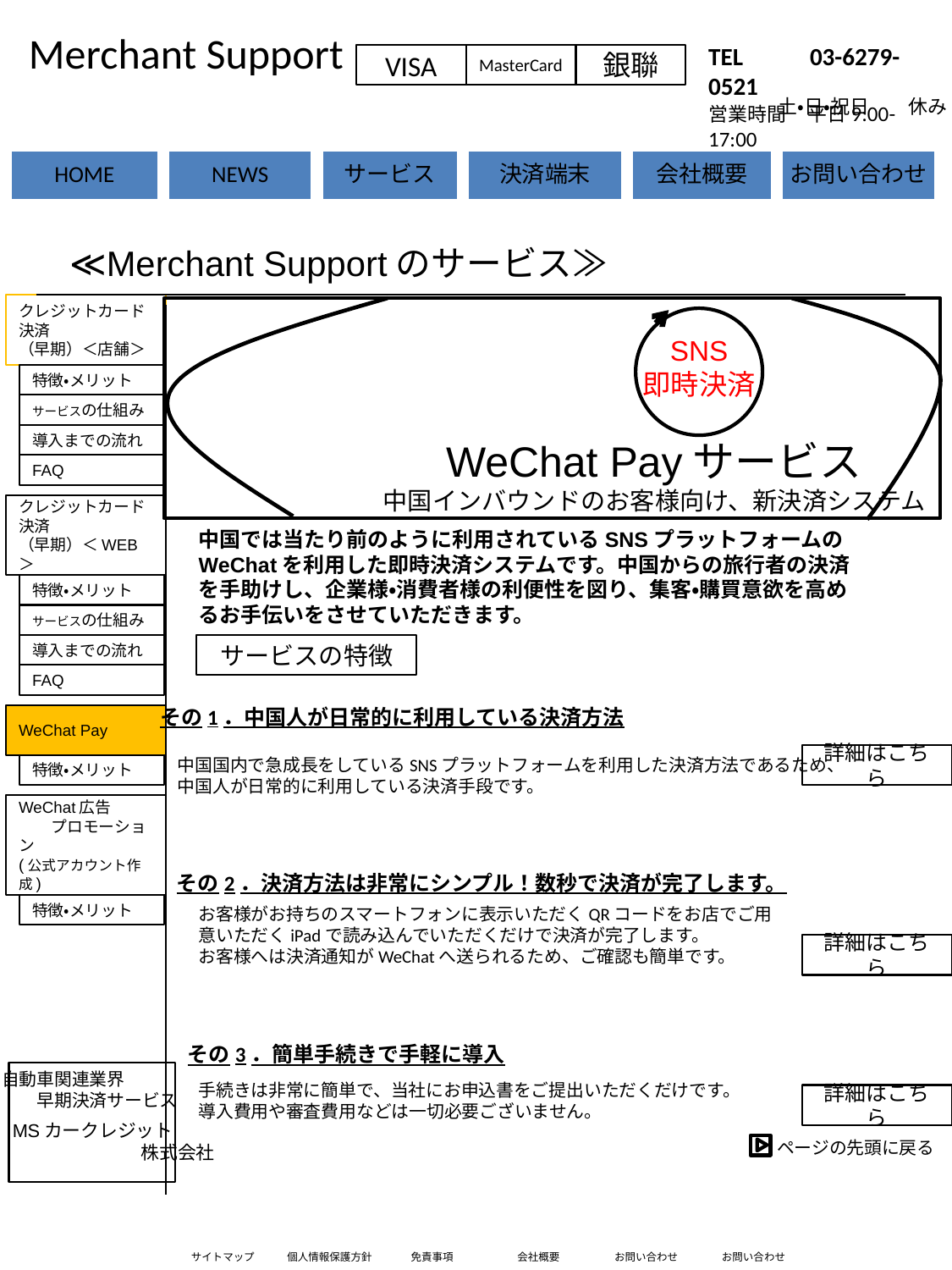

Merchant Support

TEL 　　03-6279-0521
営業時間　平日9:00-17:00

VISA
MasterCard
銀聯
土・日・祝日　　休み
HOME
NEWS
サービス
決済端末
会社概要
お問い合わせ
≪Merchant Supportのサービス≫
クレジットカード決済
（早期）＜店舗＞

SNS
即時決済
特徴・メリット
サービスの仕組み
導入までの流れ
WeChat Payサービス
中国インバウンドのお客様向け、新決済システム
FAQ
クレジットカード決済
（早期）＜WEB＞
中国では当たり前のように利用されているSNSプラットフォームのWeChatを利用した即時決済システムです。中国からの旅行者の決済を手助けし、企業様・消費者様の利便性を図り、集客・購買意欲を高めるお手伝いをさせていただきます。
特徴・メリット
サービスの仕組み
導入までの流れ
サービスの特徴
その1．中国人が日常的に利用している決済方法

　中国国内で急成長をしているSNSプラットフォームを利用した決済方法であるため、
　中国人が日常的に利用している決済手段です。

詳細はこちら
詳細はこちら
その3．簡単手続きで手軽に導入

ページの先頭に戻る
FAQ
WeChat Pay
特徴・メリット
WeChat広告
        プロモーション
(公式アカウント作成)
その2．決済方法は非常にシンプル！数秒で決済が完了します。

特徴・メリット
お客様がお持ちのスマートフォンに表示いただくQRコードをお店でご用意いただくiPadで読み込んでいただくだけで決済が完了します。
お客様へは決済通知がWeChatへ送られるため、ご確認も簡単です。
自動車関連業界
　　早期決済サービス

MSカークレジット
　　　　　　　株式会社
手続きは非常に簡単で、当社にお申込書をご提出いただくだけです。
導入費用や審査費用などは一切必要ございません。
詳細はこちら

サイトマップ
個人情報保護方針
免責事項
会社概要
お問い合わせ
お問い合わせ